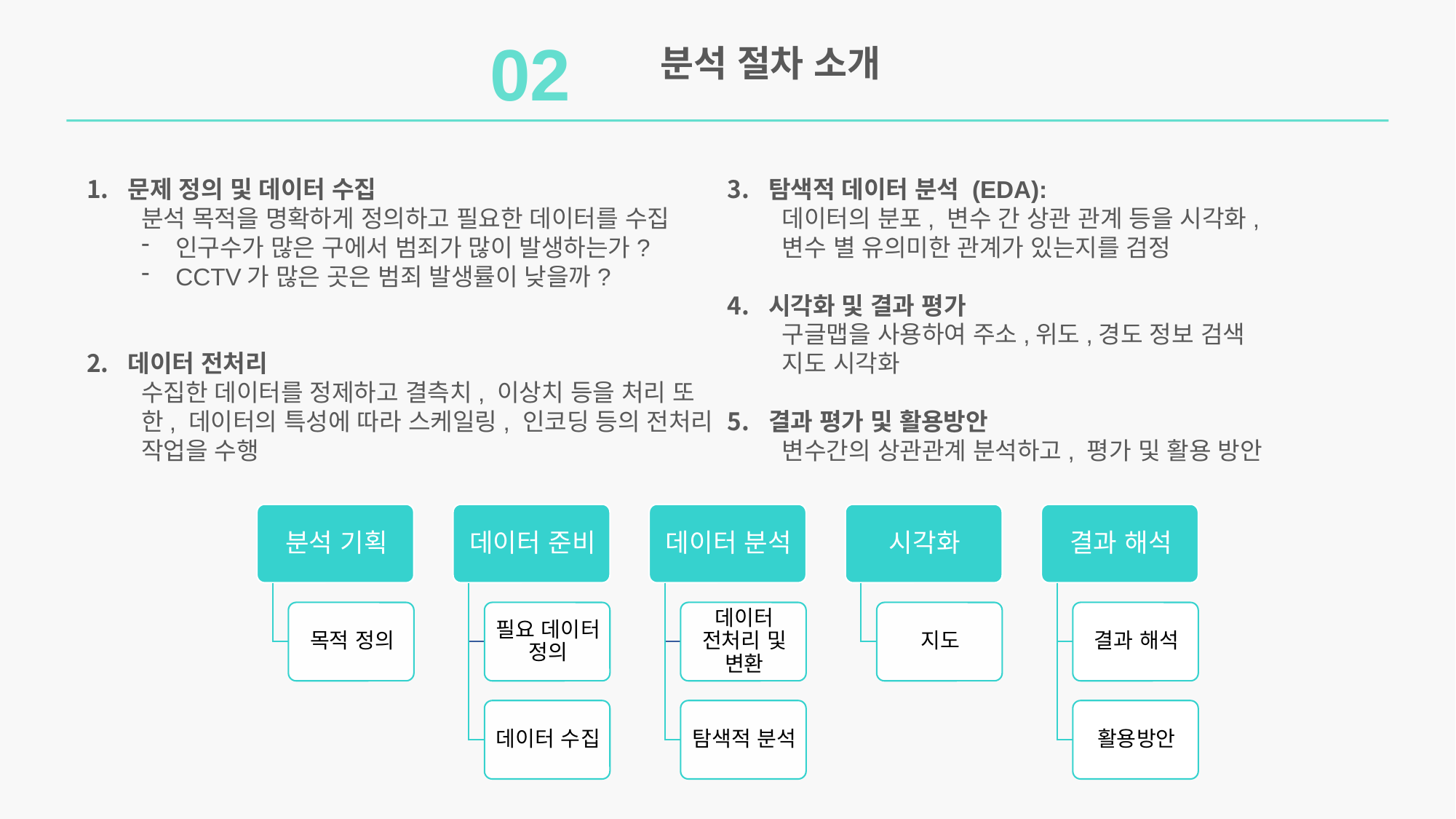

02
분석 절차 소개

문제 정의 및 데이터 수집
분석 목적을 명확하게 정의하고 필요한 데이터를 수집
인구수가 많은 구에서 범죄가 많이 발생하는가?
CCTV가 많은 곳은 범죄 발생률이 낮을까?

데이터 전처리
수집한 데이터를 정제하고 결측치, 이상치 등을 처리 또한, 데이터의 특성에 따라 스케일링, 인코딩 등의 전처리 작업을 수행
탐색적 데이터 분석 (EDA):
데이터의 분포, 변수 간 상관 관계 등을 시각화,
변수 별 유의미한 관계가 있는지를 검정

시각화 및 결과 평가
구글맵을 사용하여 주소,위도,경도 정보 검색
지도 시각화

결과 평가 및 활용방안
변수간의 상관관계 분석하고, 평가 및 활용 방안
분석 기획
목적 정의
데이터 준비
필요 데이터 정의
데이터 수집
데이터 분석
데이터 전처리 및 변환
탐색적 분석
시각화
지도
결과 해석
결과 해석
활용방안